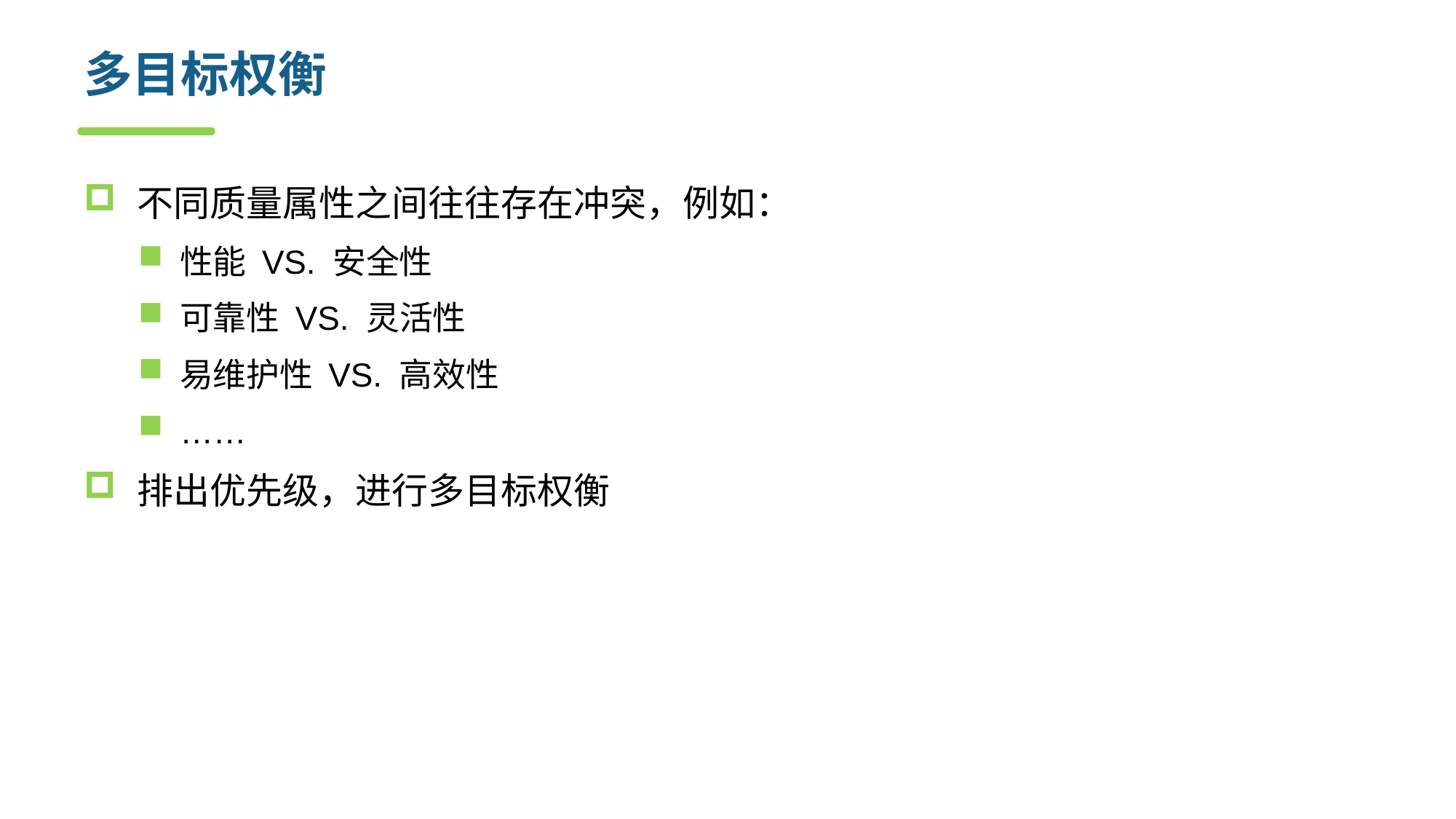

# 多目标权衡
不同质量属性之间往往存在冲突，例如：
性能 VS. 安全性
可靠性 VS. 灵活性
易维护性 VS. 高效性
……
排出优先级，进行多目标权衡
123